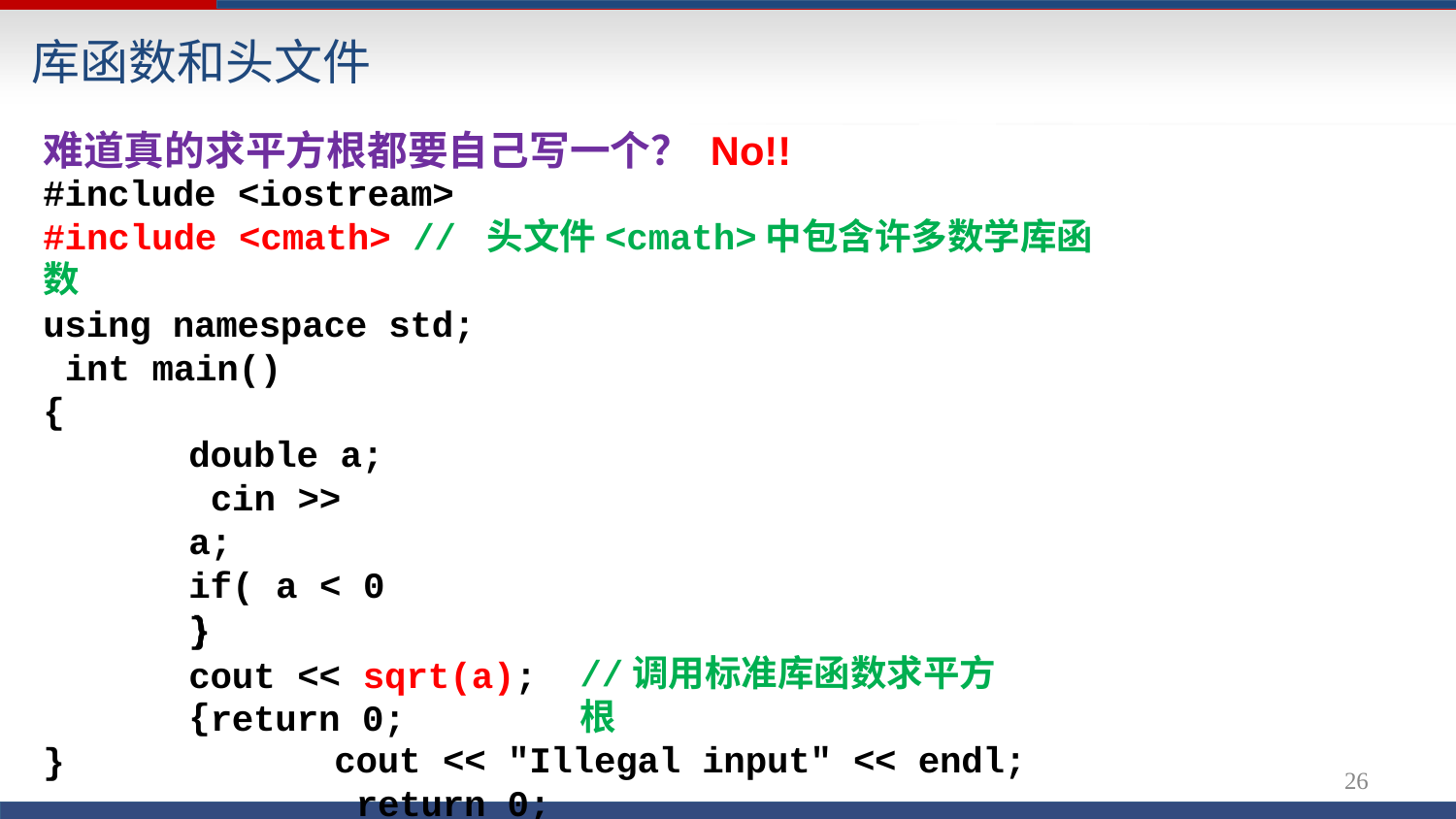

# 库函数和头文件
难道真的求平方根都要自己写一个？ No!!
#include <iostream>
#include <cmath> // 头文件<cmath>中包含许多数学库函数
using namespace std;  int main()
{
double a;  cin >> a;
if( a < 0 )	{
cout << "Illegal input" << endl;  return 0;
}
cout << sqrt(a);  return 0;
//调用标准库函数求平方根
}
26